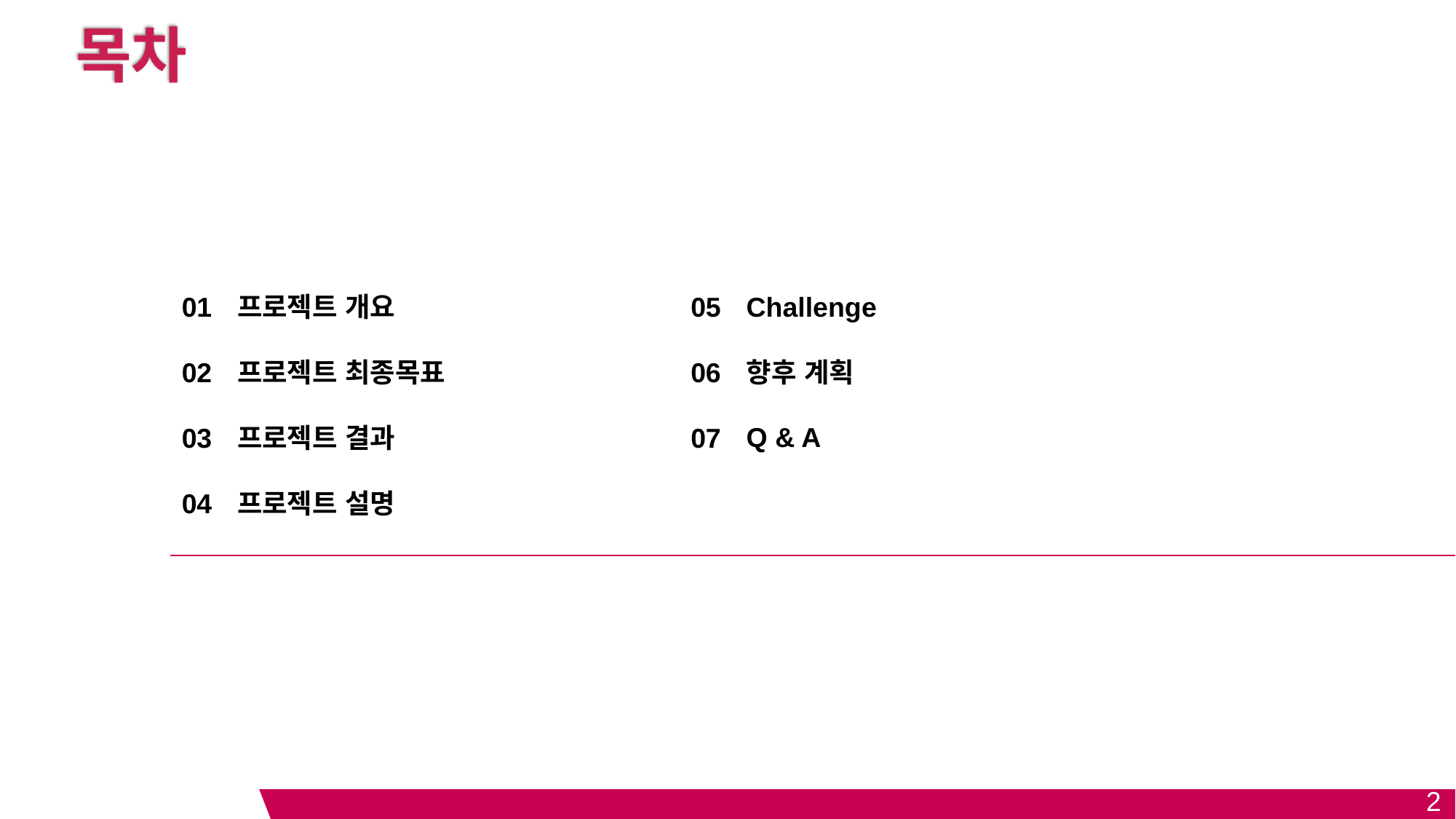

# 목차
01

02

03

04
프로젝트 개요

프로젝트 최종목표

프로젝트 결과

프로젝트 설명
05

06

07

Challenge

향후 계획
Q & A

2